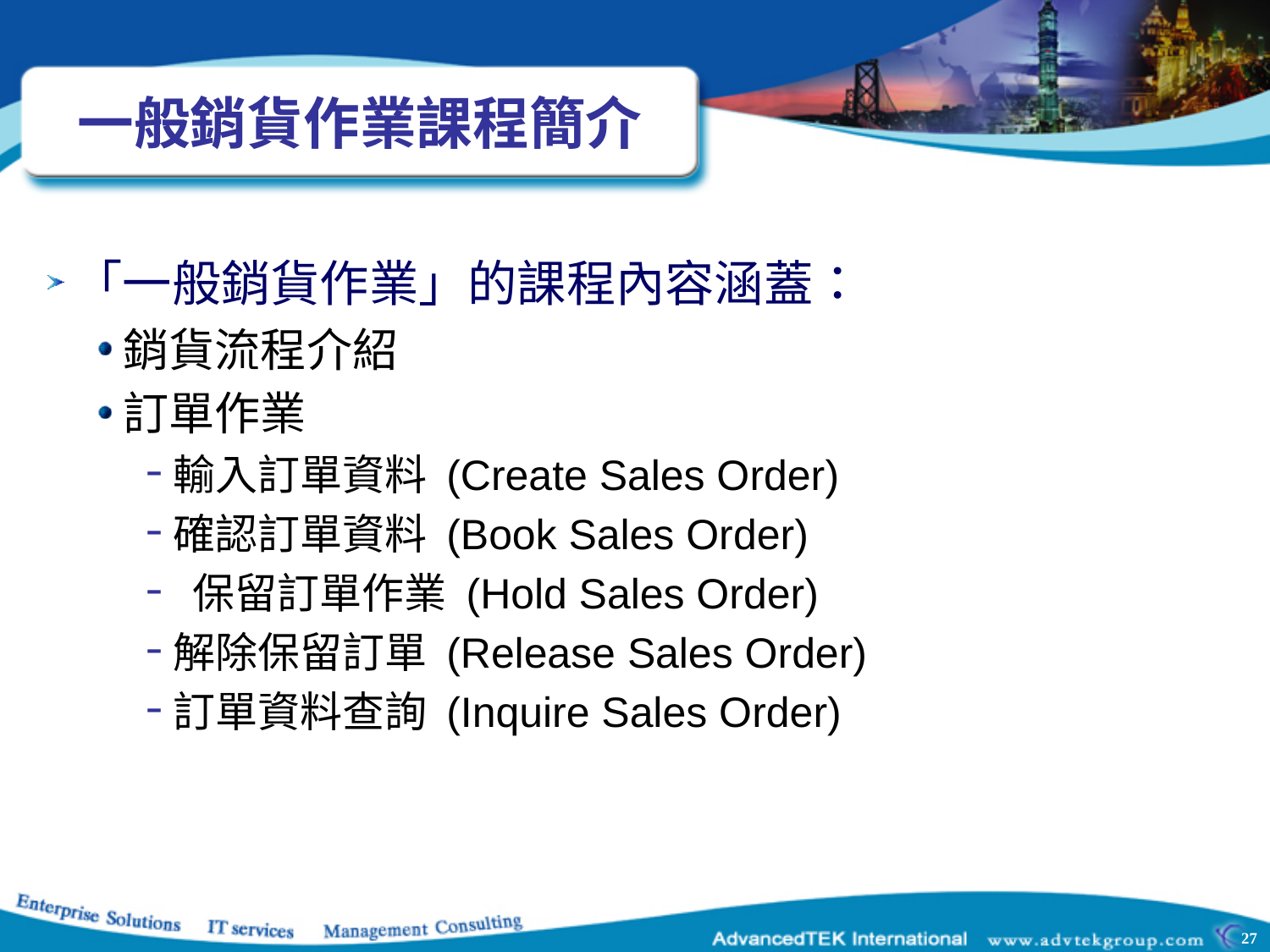

# 一般銷貨作業課程簡介
「一般銷貨作業」的課程內容涵蓋：
銷貨流程介紹
訂單作業
輸入訂單資料 (Create Sales Order)
確認訂單資料 (Book Sales Order)
 保留訂單作業 (Hold Sales Order)
解除保留訂單 (Release Sales Order)
訂單資料查詢 (Inquire Sales Order)
27